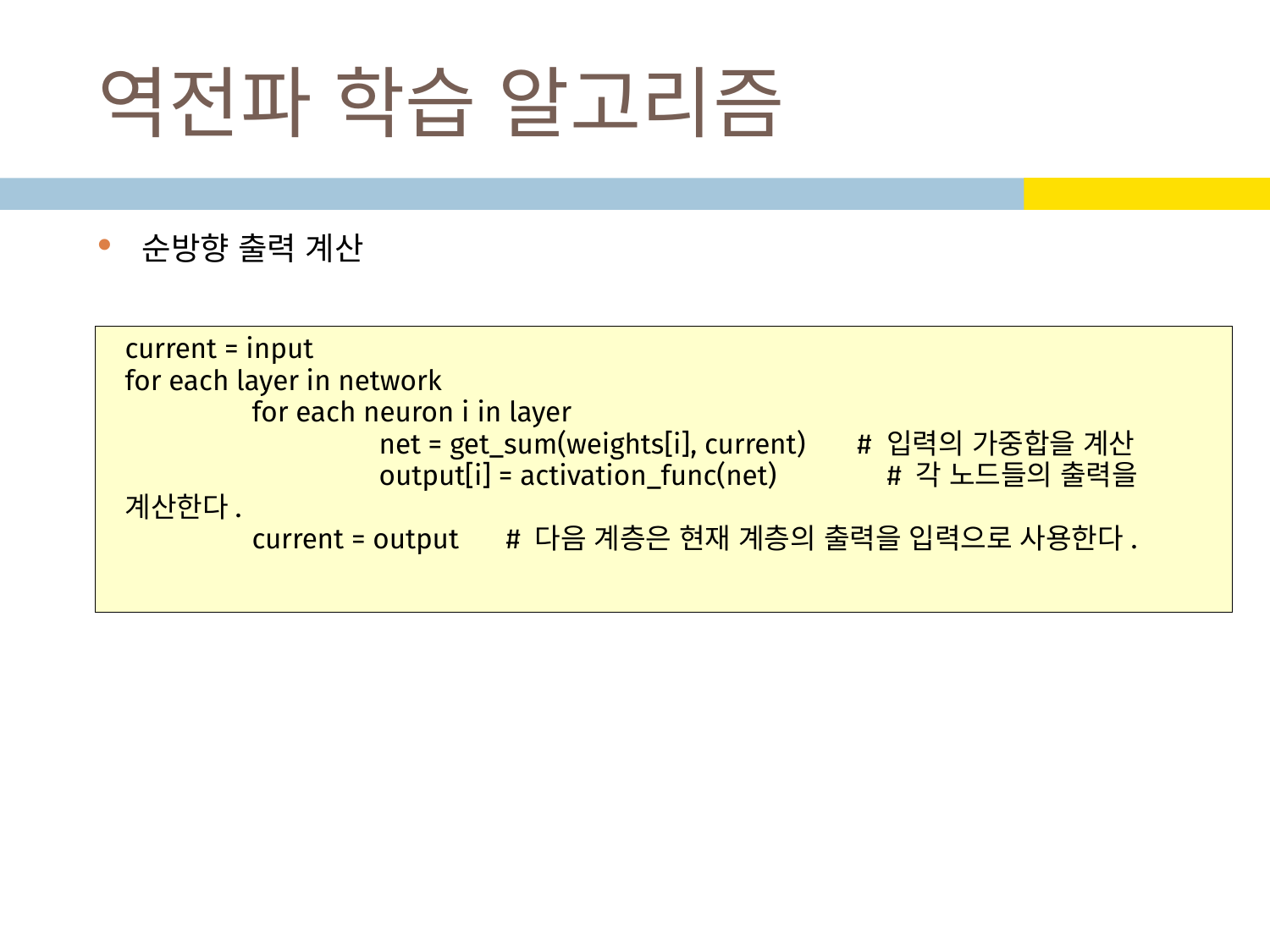

# 역전파 학습 알고리즘
순방향 출력 계산
current = input
for each layer in network
	for each neuron i in layer
		net = get_sum(weights[i], current)       # 입력의 가중합을 계산
		output[i] = activation_func(net)	# 각 노드들의 출력을 계산한다.
	current = output  	# 다음 계층은 현재 계층의 출력을 입력으로 사용한다.